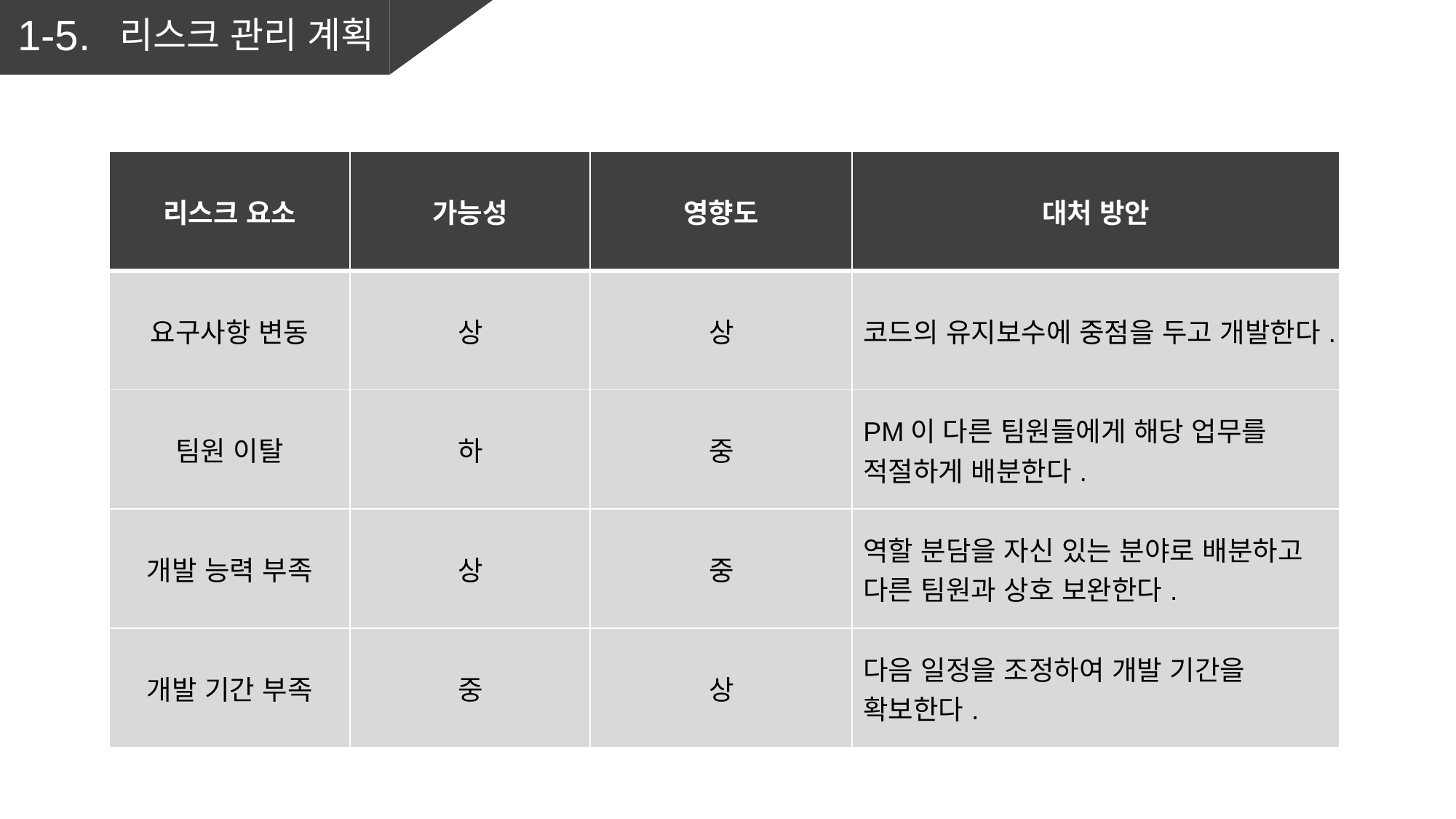

1-5.
리스크 관리 계획
| 리스크 요소 | 가능성 | 영향도 | 대처 방안 |
| --- | --- | --- | --- |
| 요구사항 변동 | 상 | 상 | 코드의 유지보수에 중점을 두고 개발한다. |
| 팀원 이탈 | 하 | 중 | PM이 다른 팀원들에게 해당 업무를 적절하게 배분한다. |
| 개발 능력 부족 | 상 | 중 | 역할 분담을 자신 있는 분야로 배분하고 다른 팀원과 상호 보완한다. |
| 개발 기간 부족 | 중 | 상 | 다음 일정을 조정하여 개발 기간을 확보한다. |